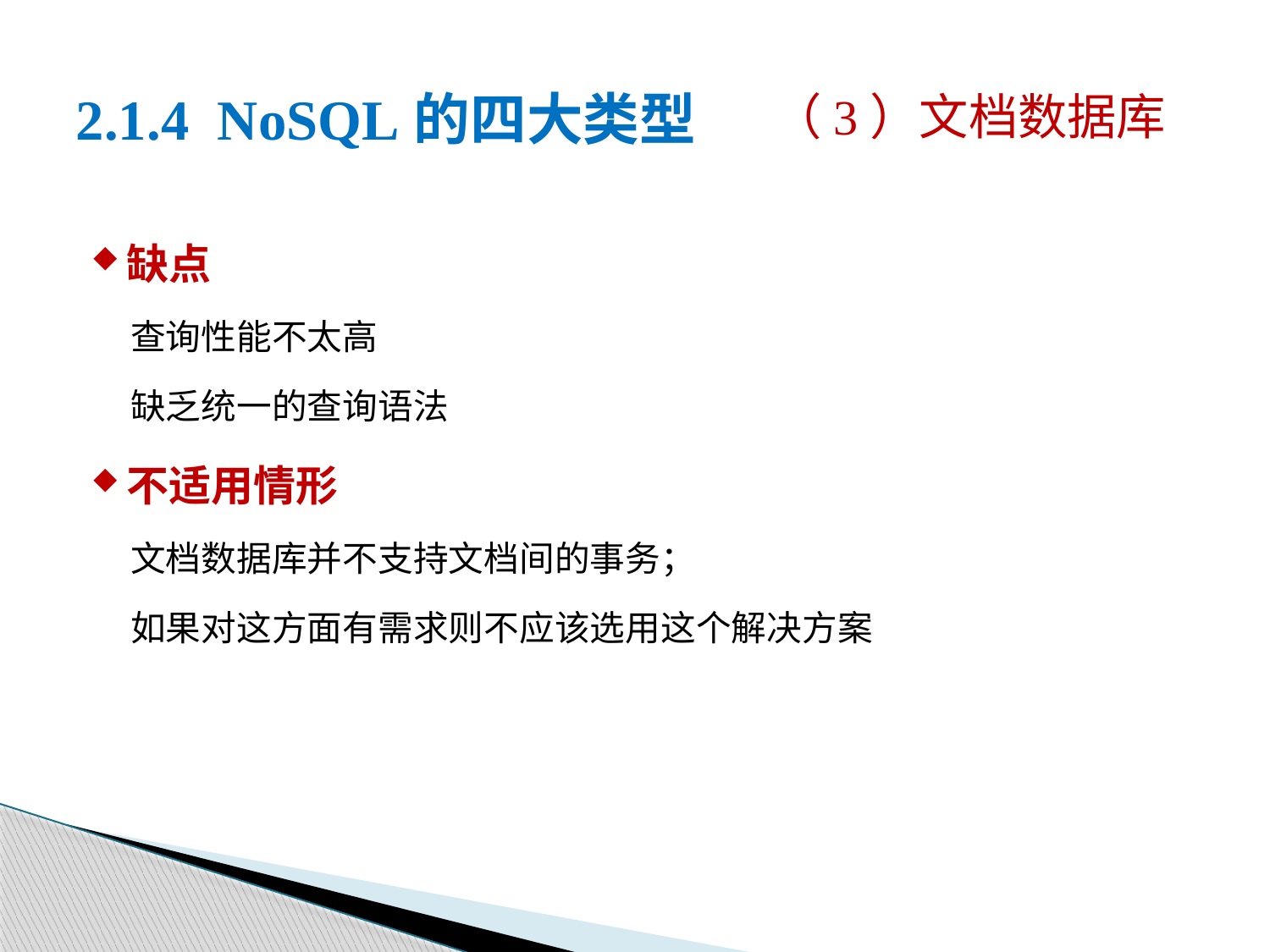

（3）文档数据库
# 2.1.4  NoSQL的四大类型
缺点
查询性能不太高
缺乏统一的查询语法
不适用情形
文档数据库并不支持文档间的事务；
如果对这方面有需求则不应该选用这个解决方案